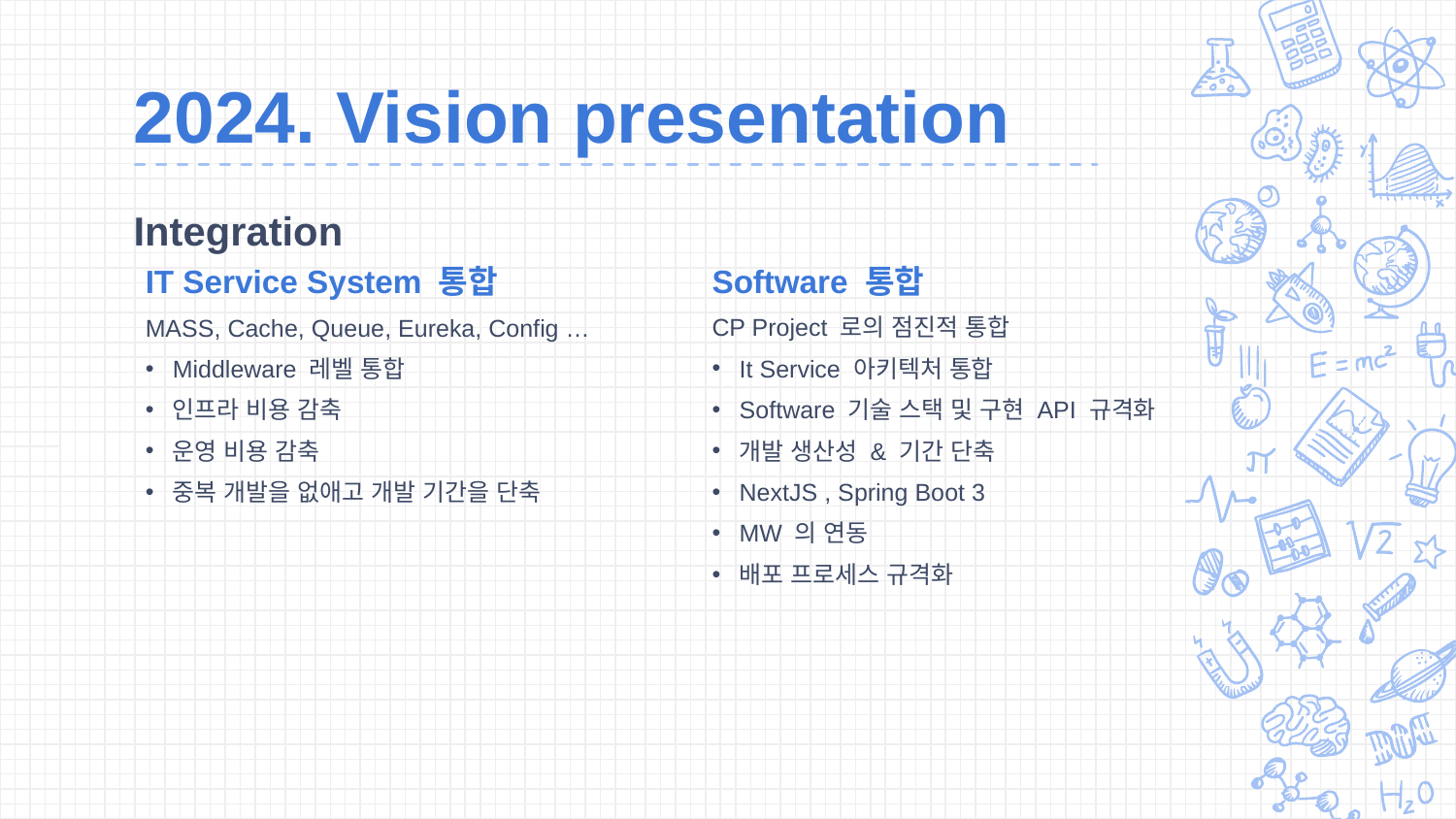

# 2024. Vision presentation
Integration
Software 통합
CP Project 로의 점진적 통합
It Service 아키텍처 통합
Software 기술 스택 및 구현 API 규격화
개발 생산성 & 기간 단축
NextJS , Spring Boot 3
MW 의 연동
배포 프로세스 규격화
IT Service System 통합
MASS, Cache, Queue, Eureka, Config …
Middleware 레벨 통합
인프라 비용 감축
운영 비용 감축
중복 개발을 없애고 개발 기간을 단축